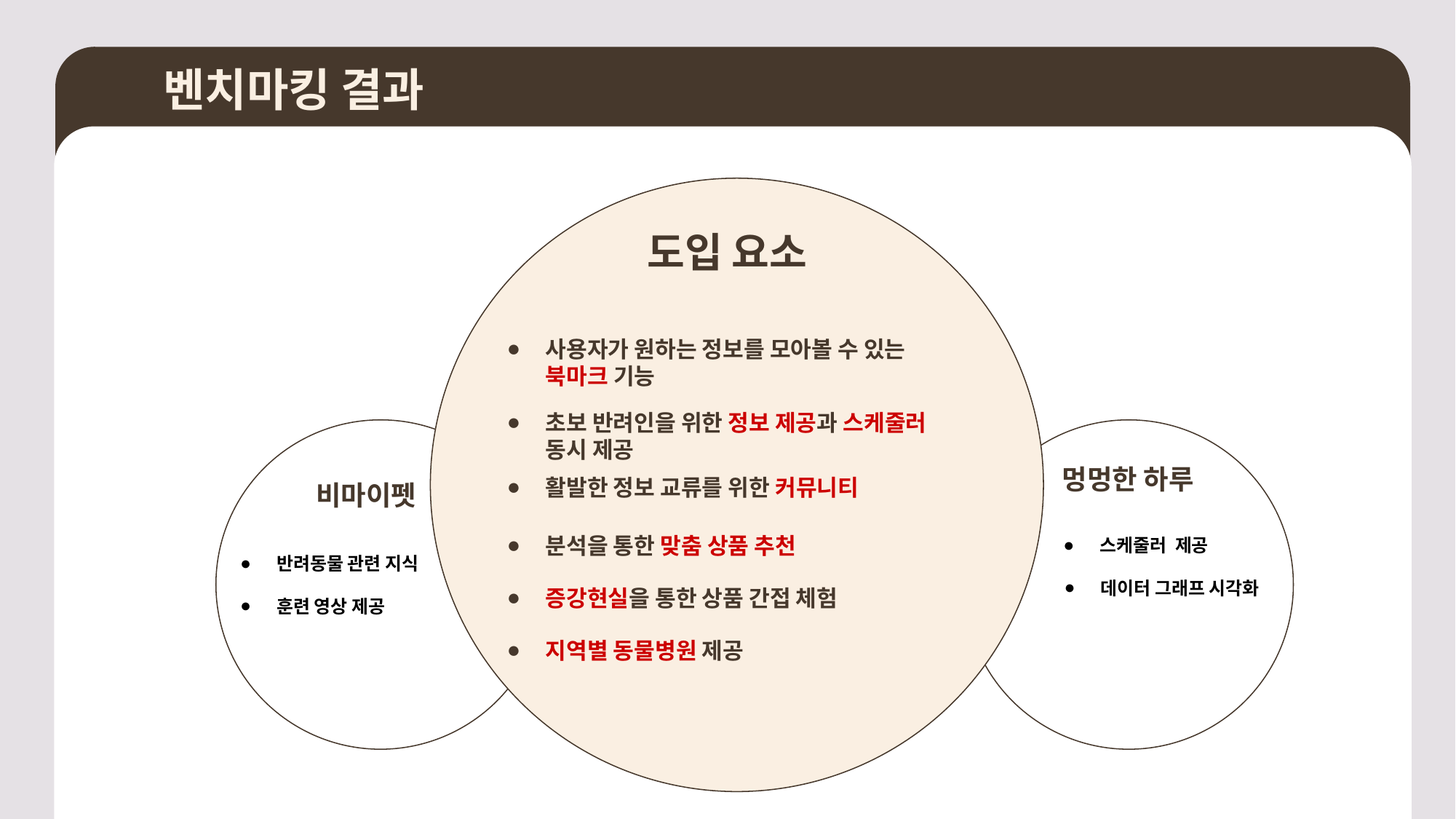

벤치마킹 결과

도입 요소
사용자가 원하는 정보를 모아볼 수 있는
북마크 기능
초보 반려인을 위한 정보 제공과 스케줄러
동시 제공

멍멍한 하루
활발한 정보 교류를 위한 커뮤니티
비마이펫
분석을 통한 맞춤 상품 추천
스케줄러  제공
반려동물 관련 지식
데이터 그래프 시각화
증강현실을 통한 상품 간접 체험
훈련 영상 제공
지역별 동물병원 제공